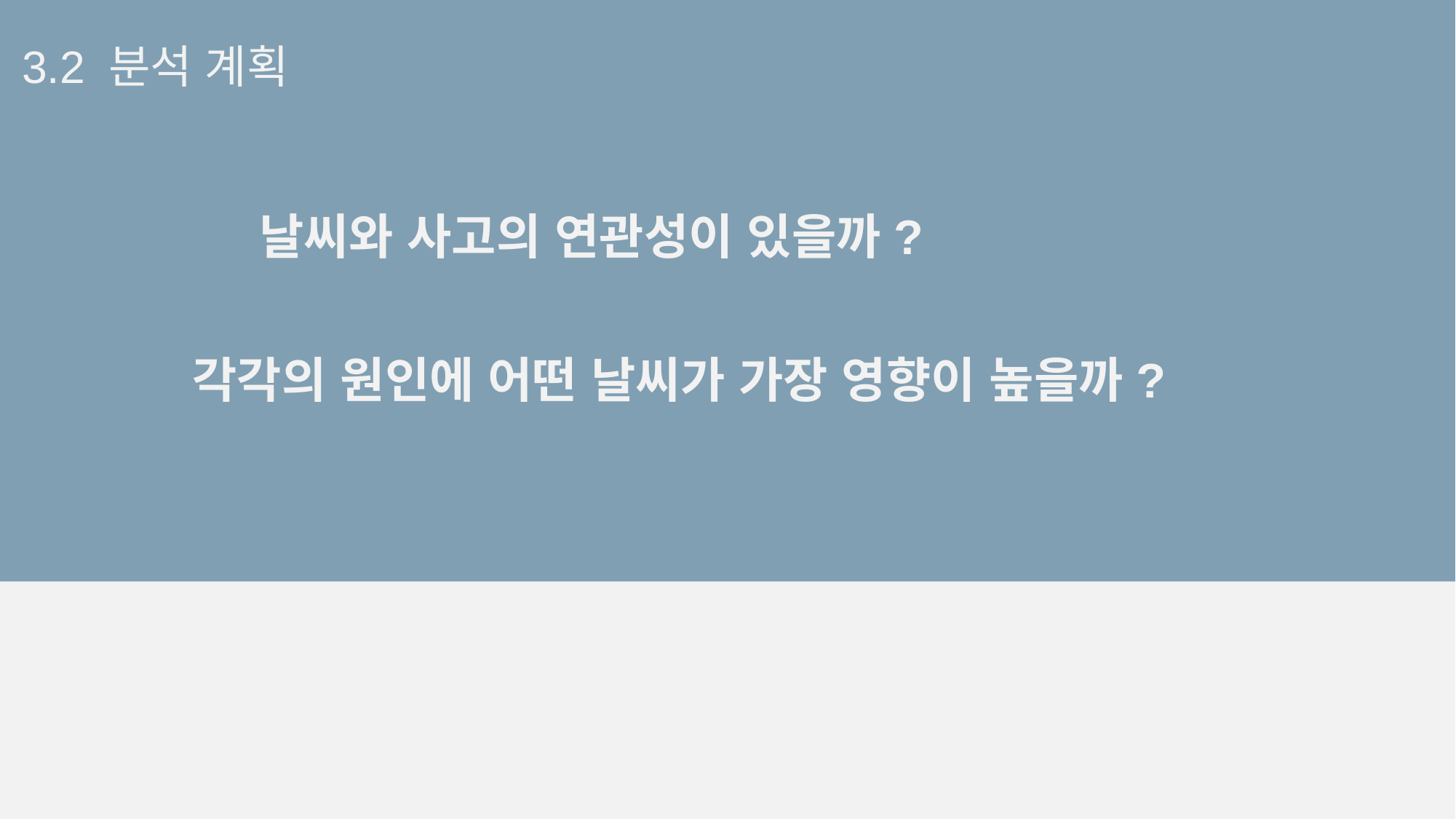

3.2 분석 계획
날씨와 사고의 연관성이 있을까?
각각의 원인에 어떤 날씨가 가장 영향이 높을까?

1. 데이터 간의 연관성 분석
2. 산악사고가 날씨에 영향을 받는지 통계 분석과 수치를 통해 알아본다.